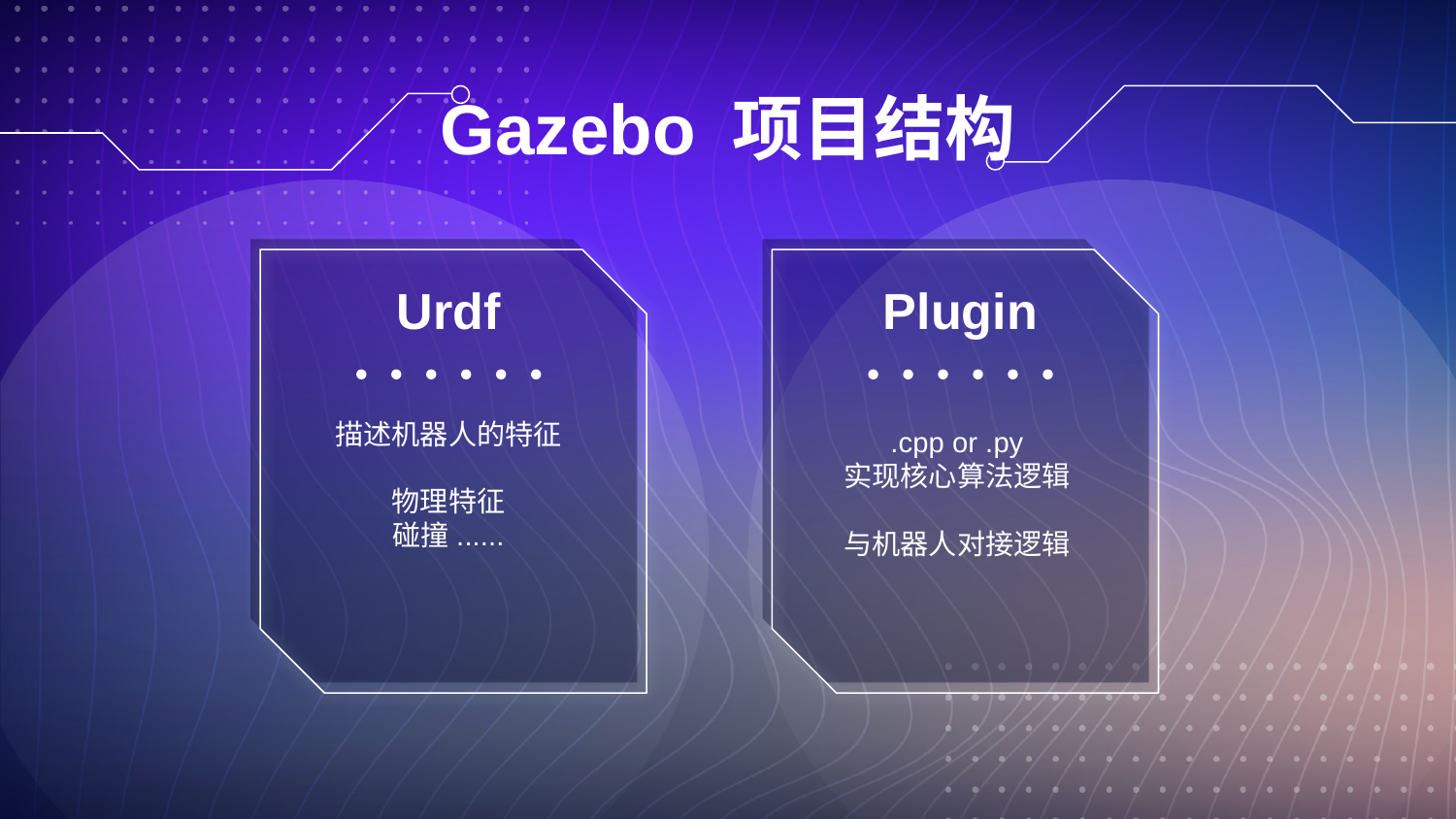

Gazebo 项目结构

Urdf
Plugin

描述机器人的特征

物理特征
碰撞......
.cpp or .py
实现核心算法逻辑

与机器人对接逻辑